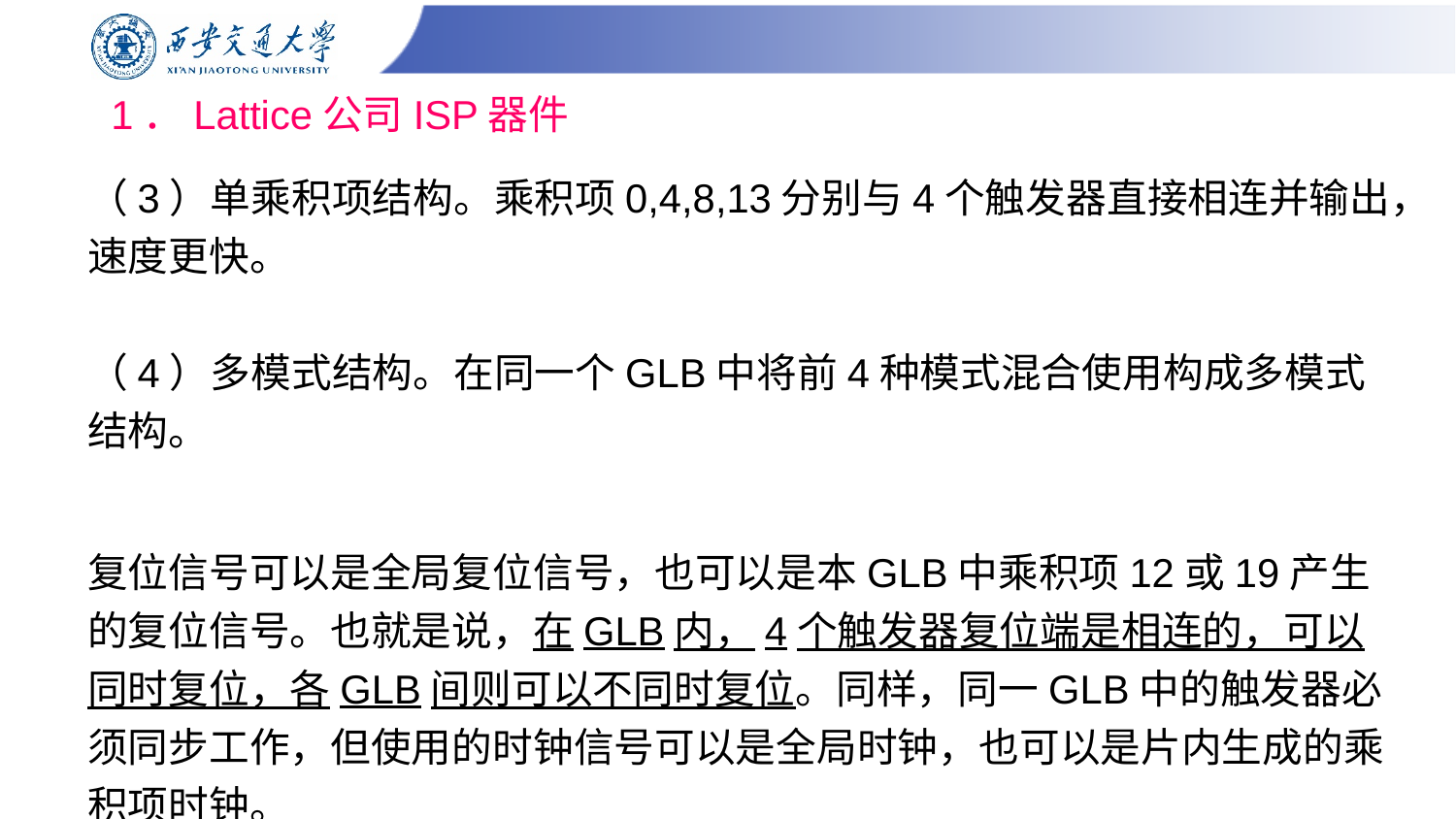

# 1．Lattice公司ISP器件
（3）单乘积项结构。乘积项0,4,8,13分别与4个触发器直接相连并输出，速度更快。

（4）多模式结构。在同一个GLB中将前4种模式混合使用构成多模式结构。

复位信号可以是全局复位信号，也可以是本GLB中乘积项12或19产生的复位信号。也就是说，在GLB内，4个触发器复位端是相连的，可以同时复位，各GLB间则可以不同时复位。同样，同一GLB中的触发器必须同步工作，但使用的时钟信号可以是全局时钟，也可以是片内生成的乘积项时钟。